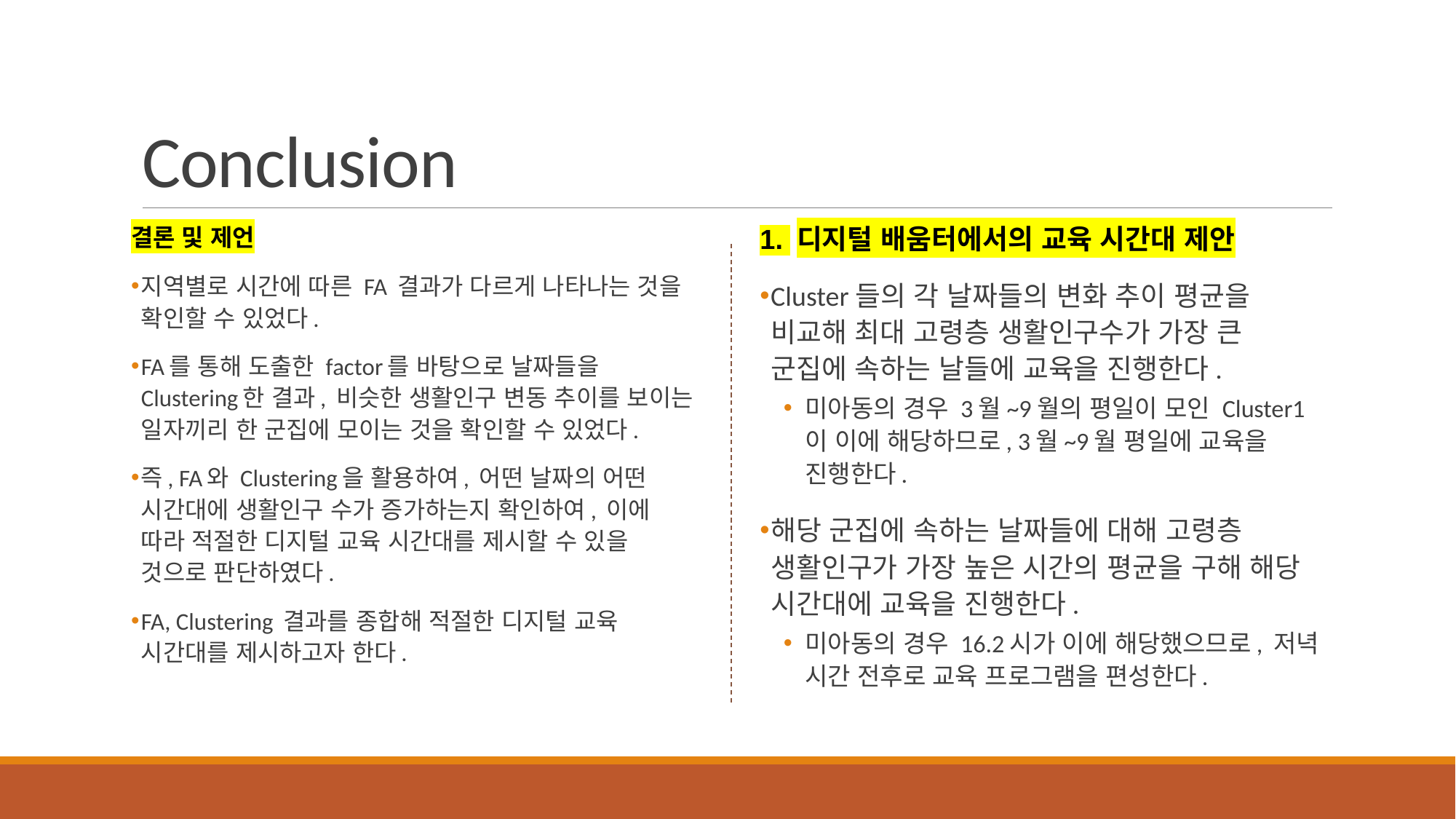

# Conclusion
결론 및 제언
지역별로 시간에 따른 FA 결과가 다르게 나타나는 것을 확인할 수 있었다.
FA를 통해 도출한 factor를 바탕으로 날짜들을 Clustering한 결과, 비슷한 생활인구 변동 추이를 보이는 일자끼리 한 군집에 모이는 것을 확인할 수 있었다.
즉, FA와 Clustering을 활용하여, 어떤 날짜의 어떤 시간대에 생활인구 수가 증가하는지 확인하여, 이에 따라 적절한 디지털 교육 시간대를 제시할 수 있을 것으로 판단하였다.
FA, Clustering 결과를 종합해 적절한 디지털 교육 시간대를 제시하고자 한다.
1. 디지털 배움터에서의 교육 시간대 제안
Cluster들의 각 날짜들의 변화 추이 평균을 비교해 최대 고령층 생활인구수가 가장 큰 군집에 속하는 날들에 교육을 진행한다.
미아동의 경우 3월~9월의 평일이 모인 Cluster1이 이에 해당하므로, 3월~9월 평일에 교육을 진행한다.
해당 군집에 속하는 날짜들에 대해 고령층 생활인구가 가장 높은 시간의 평균을 구해 해당 시간대에 교육을 진행한다.
미아동의 경우 16.2시가 이에 해당했으므로, 저녁 시간 전후로 교육 프로그램을 편성한다.